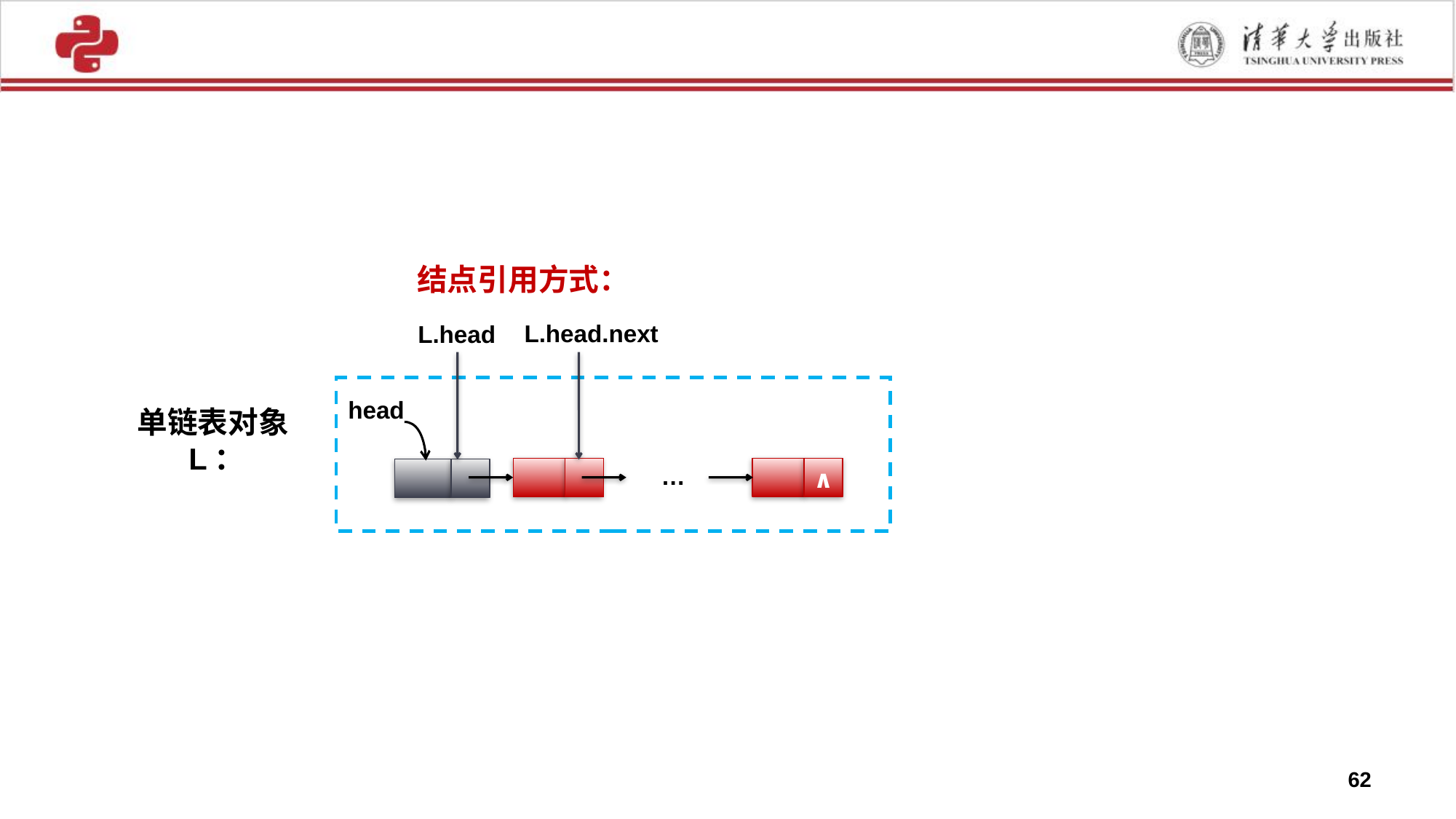

结点引用方式：
L.head.next
L.head

head

∧

…

单链表对象L：
62